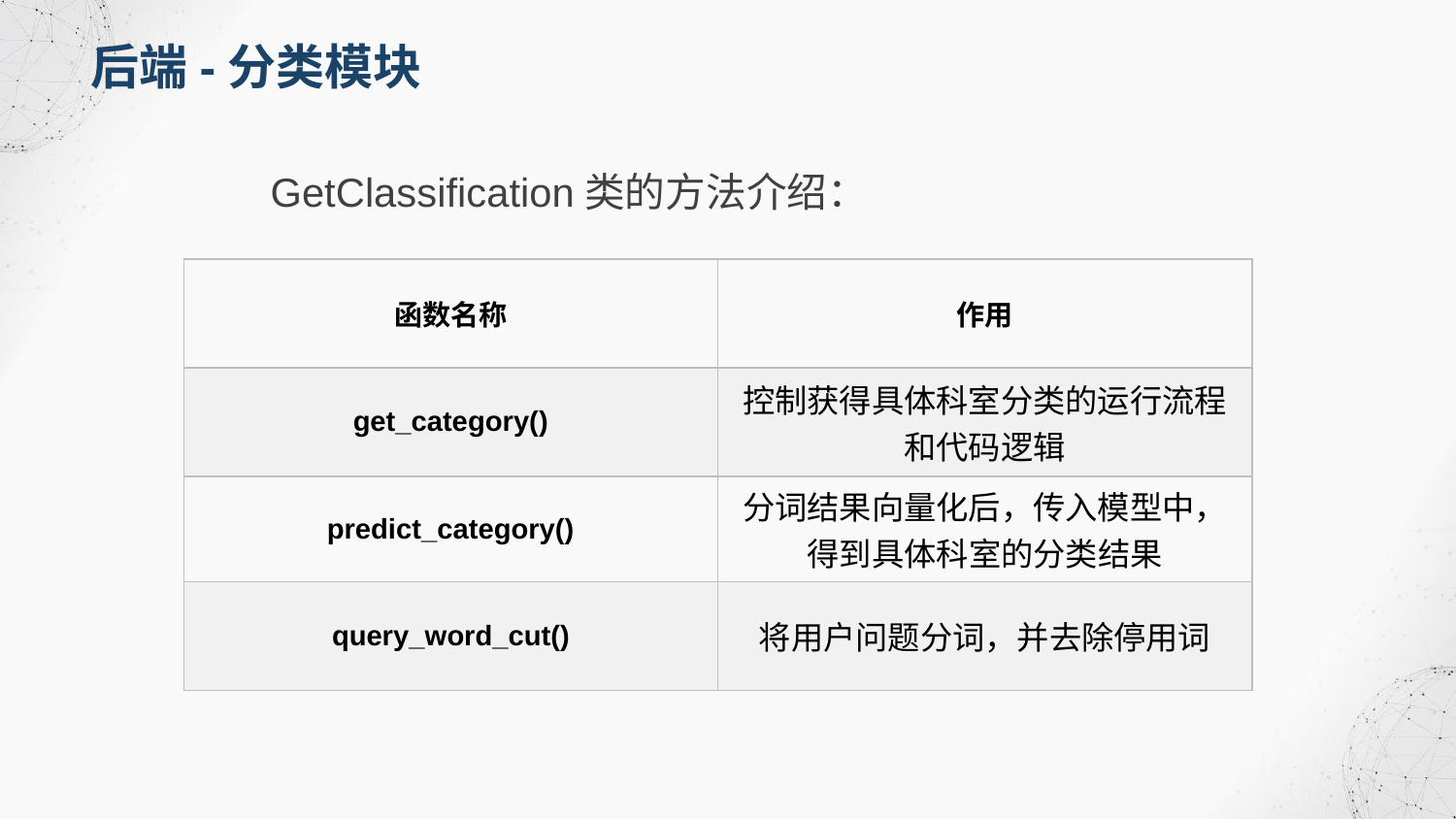

后端-分类模块
	GetClassification类的方法介绍：
| 函数名称 | 作用 |
| --- | --- |
| get\_category() | 控制获得具体科室分类的运行流程和代码逻辑 |
| predict\_category() | 分词结果向量化后，传入模型中，得到具体科室的分类结果 |
| query\_word\_cut() | 将用户问题分词，并去除停用词 |